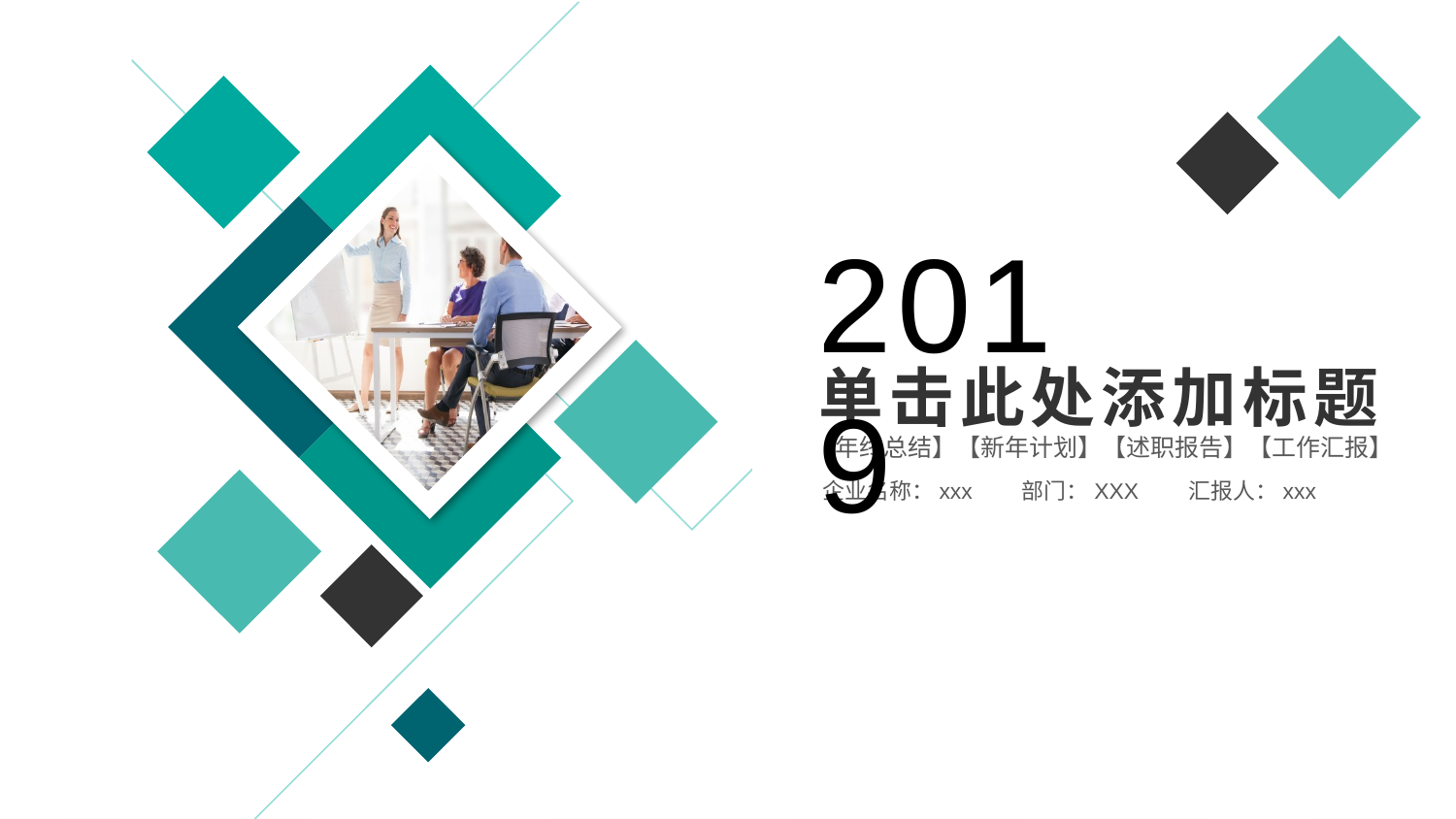

2019

单击此处添加标题
【年终总结】【新年计划】【述职报告】【工作汇报】

企业名称：xxx       部门：XXX       汇报人：xxx